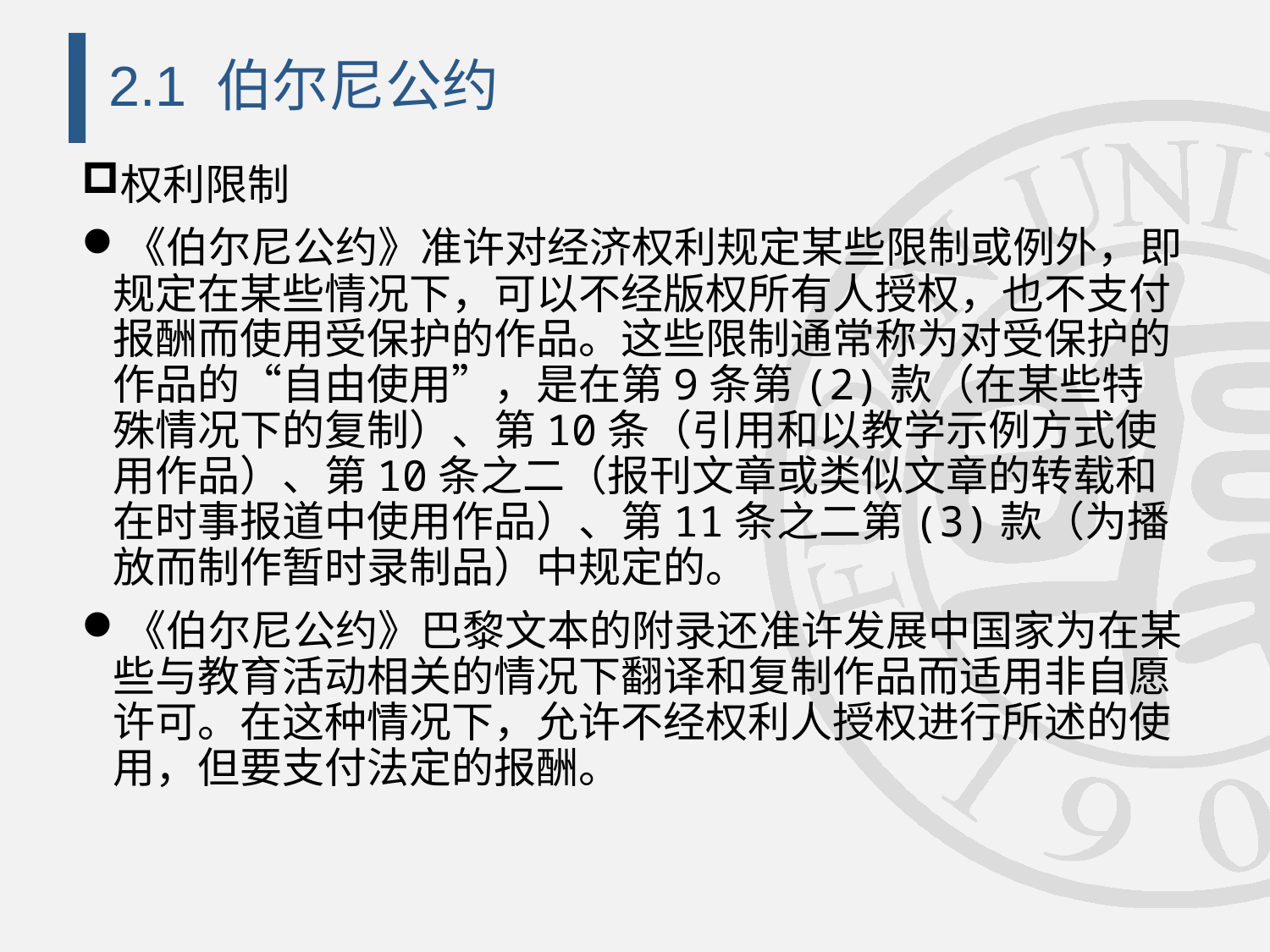

# 2.1 伯尔尼公约
权利限制
《伯尔尼公约》准许对经济权利规定某些限制或例外，即规定在某些情况下，可以不经版权所有人授权，也不支付报酬而使用受保护的作品。这些限制通常称为对受保护的作品的“自由使用”，是在第9条第(2)款（在某些特殊情况下的复制）、第10条（引用和以教学示例方式使用作品）、第10条之二（报刊文章或类似文章的转载和在时事报道中使用作品）、第11条之二第(3)款（为播放而制作暂时录制品）中规定的。
《伯尔尼公约》巴黎文本的附录还准许发展中国家为在某些与教育活动相关的情况下翻译和复制作品而适用非自愿许可。在这种情况下，允许不经权利人授权进行所述的使用，但要支付法定的报酬。